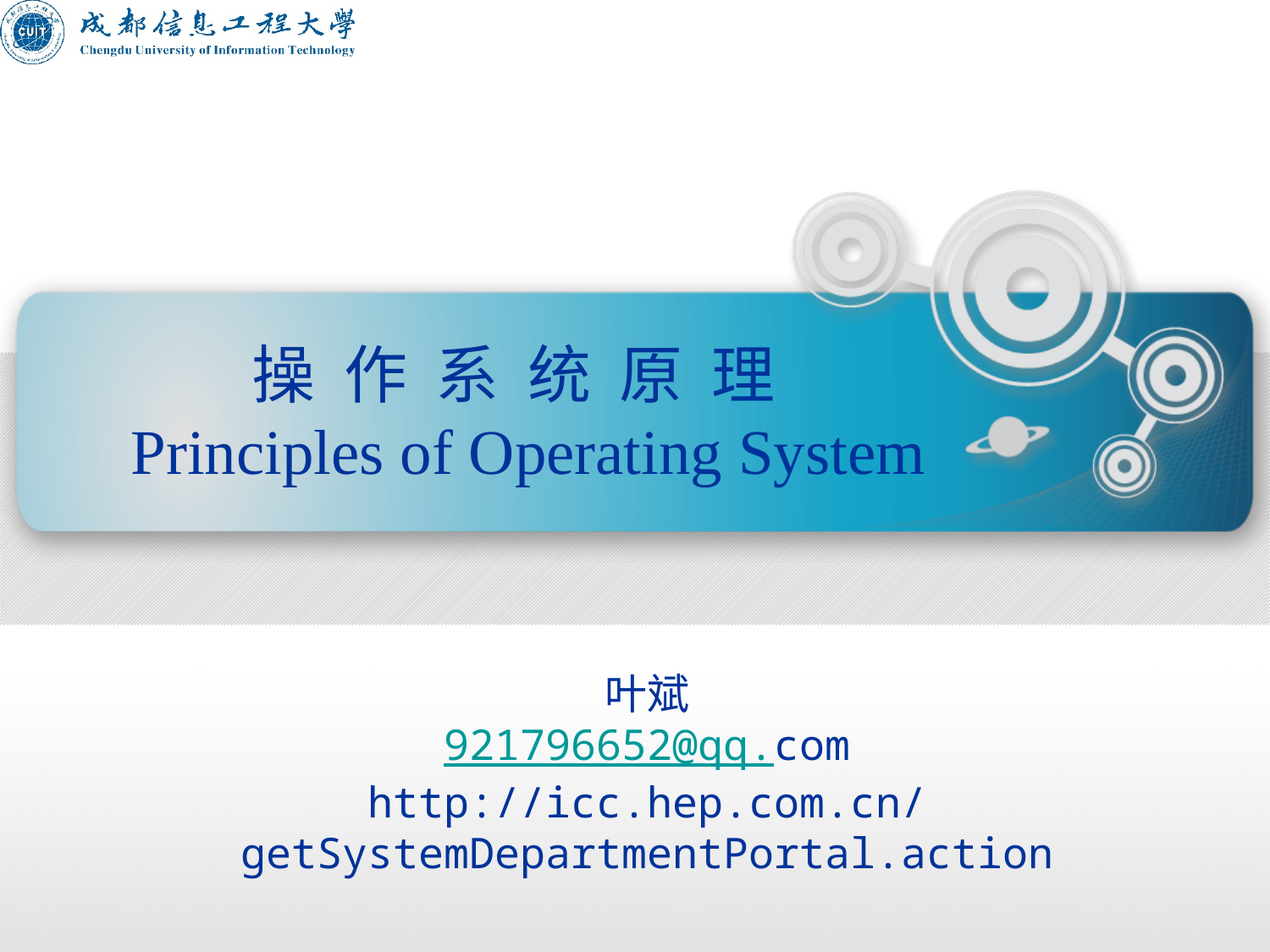

操  作  系  统  原  理
 Principles of Operating System
叶斌
921796652@qq.com
http://icc.hep.com.cn/getSystemDepartmentPortal.action